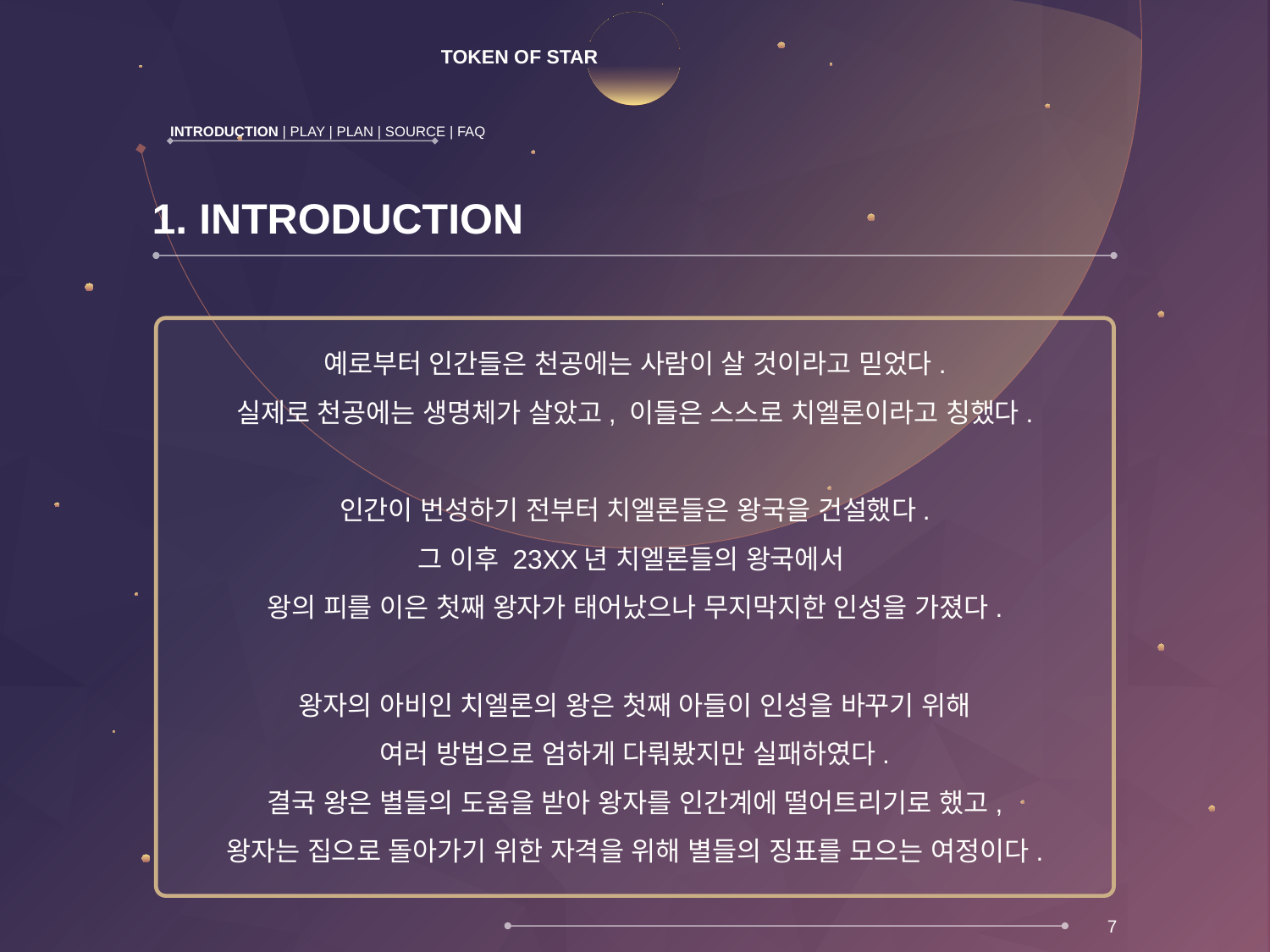

# TOKEN OF STAR
INTRODUCTION | PLAY | PLAN | SOURCE | FAQ
1. INTRODUCTION
4. 스토리

예로부터 인간들은 천공에는 사람이 살 것이라고 믿었다.
실제로 천공에는 생명체가 살았고, 이들은 스스로 치엘론이라고 칭했다.

인간이 번성하기 전부터 치엘론들은 왕국을 건설했다.
그 이후 23XX년 치엘론들의 왕국에서
왕의 피를 이은 첫째 왕자가 태어났으나 무지막지한 인성을 가졌다.

왕자의 아비인 치엘론의 왕은 첫째 아들이 인성을 바꾸기 위해
여러 방법으로 엄하게 다뤄봤지만 실패하였다.
결국 왕은 별들의 도움을 받아 왕자를 인간계에 떨어트리기로 했고,
왕자는 집으로 돌아가기 위한 자격을 위해 별들의 징표를 모으는 여정이다.
7